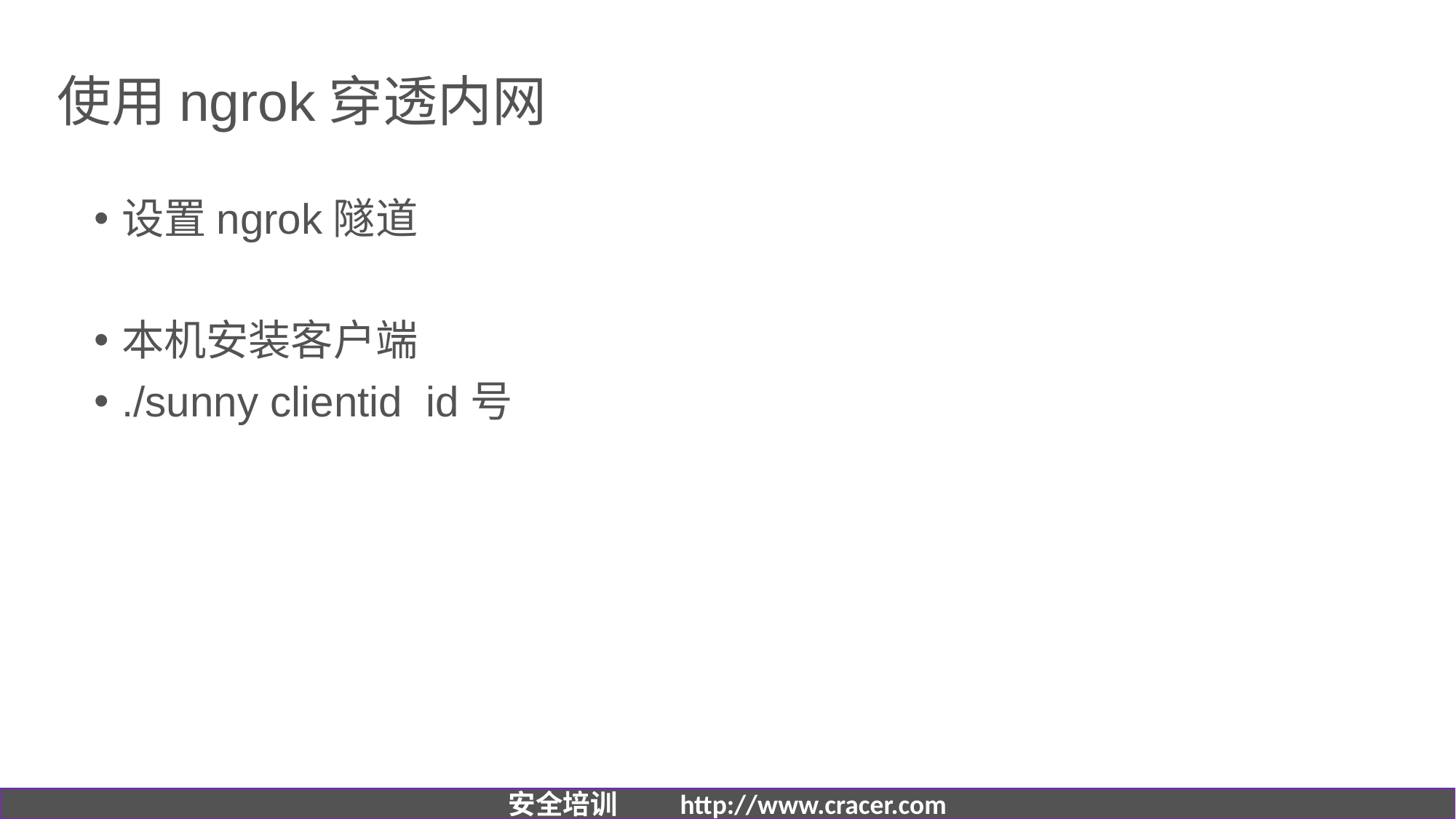

# 使用ngrok穿透内网
设置ngrok隧道

本机安装客户端
./sunny clientid  id号